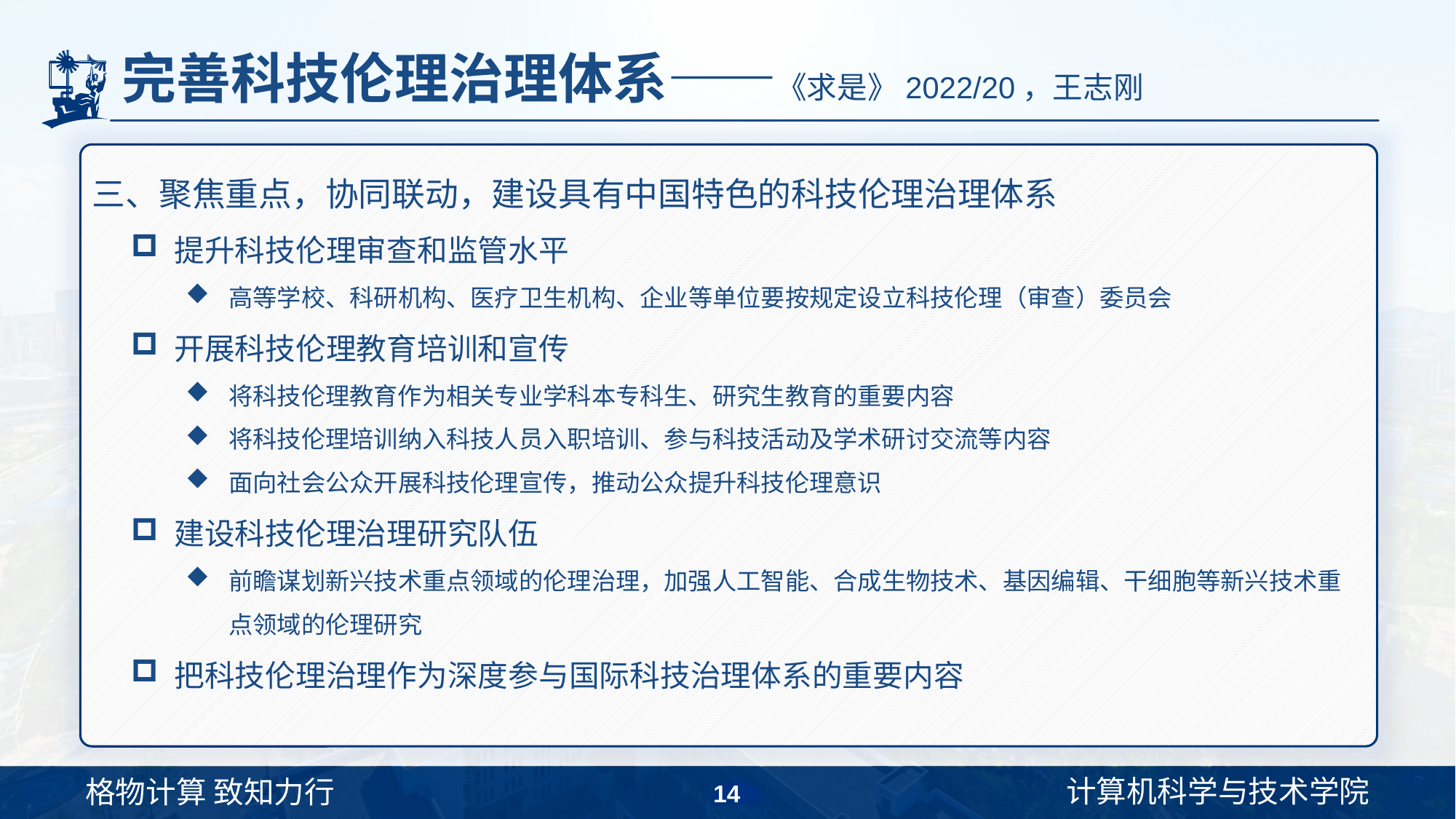

# 完善科技伦理治理体系——《求是》2022/20，王志刚
三、聚焦重点，协同联动，建设具有中国特色的科技伦理治理体系
提升科技伦理审查和监管水平
高等学校、科研机构、医疗卫生机构、企业等单位要按规定设立科技伦理（审查）委员会
开展科技伦理教育培训和宣传
将科技伦理教育作为相关专业学科本专科生、研究生教育的重要内容
将科技伦理培训纳入科技人员入职培训、参与科技活动及学术研讨交流等内容
面向社会公众开展科技伦理宣传，推动公众提升科技伦理意识
建设科技伦理治理研究队伍
前瞻谋划新兴技术重点领域的伦理治理，加强人工智能、合成生物技术、基因编辑、干细胞等新兴技术重点领域的伦理研究
把科技伦理治理作为深度参与国际科技治理体系的重要内容
14